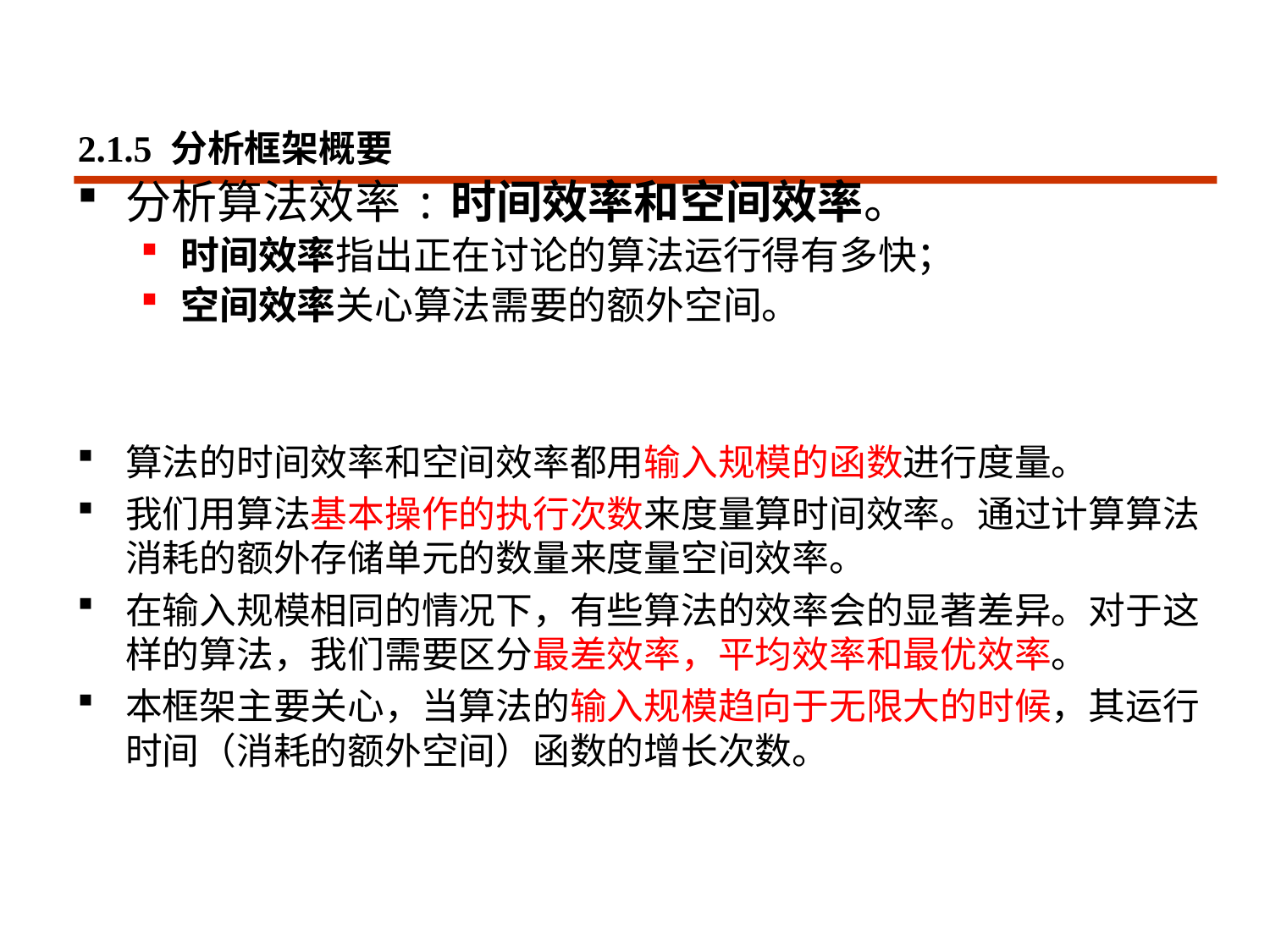

2.1.5 分析框架概要
分析算法效率:时间效率和空间效率。
时间效率指出正在讨论的算法运行得有多快；
空间效率关心算法需要的额外空间。

算法的时间效率和空间效率都用输入规模的函数进行度量。
我们用算法基本操作的执行次数来度量算时间效率。通过计算算法消耗的额外存储单元的数量来度量空间效率。
在输入规模相同的情况下，有些算法的效率会的显著差异。对于这样的算法，我们需要区分最差效率，平均效率和最优效率。
本框架主要关心，当算法的输入规模趋向于无限大的时候，其运行时间（消耗的额外空间）函数的增长次数。